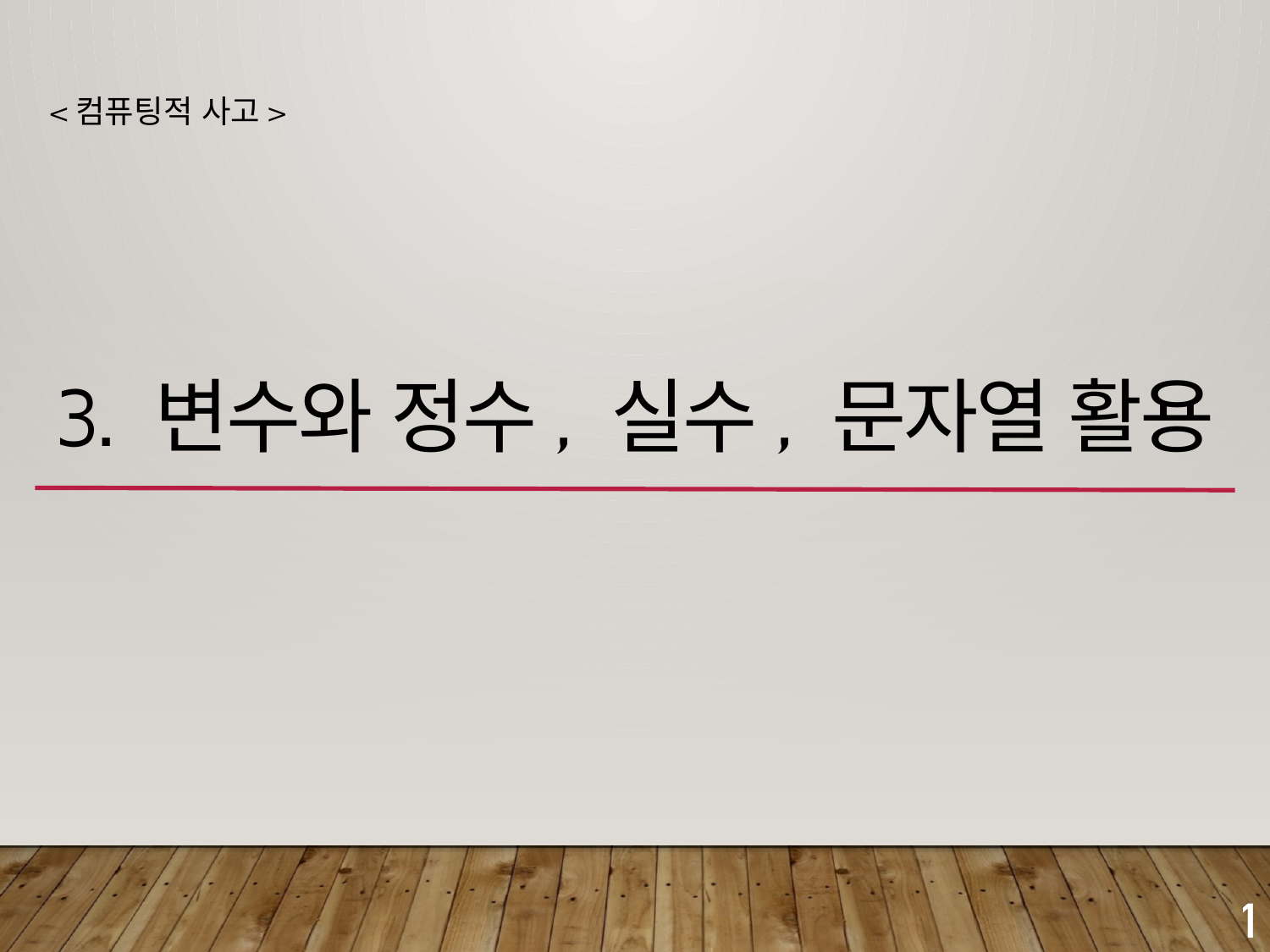

<컴퓨팅적 사고>
# 3. 변수와 정수, 실수, 문자열 활용